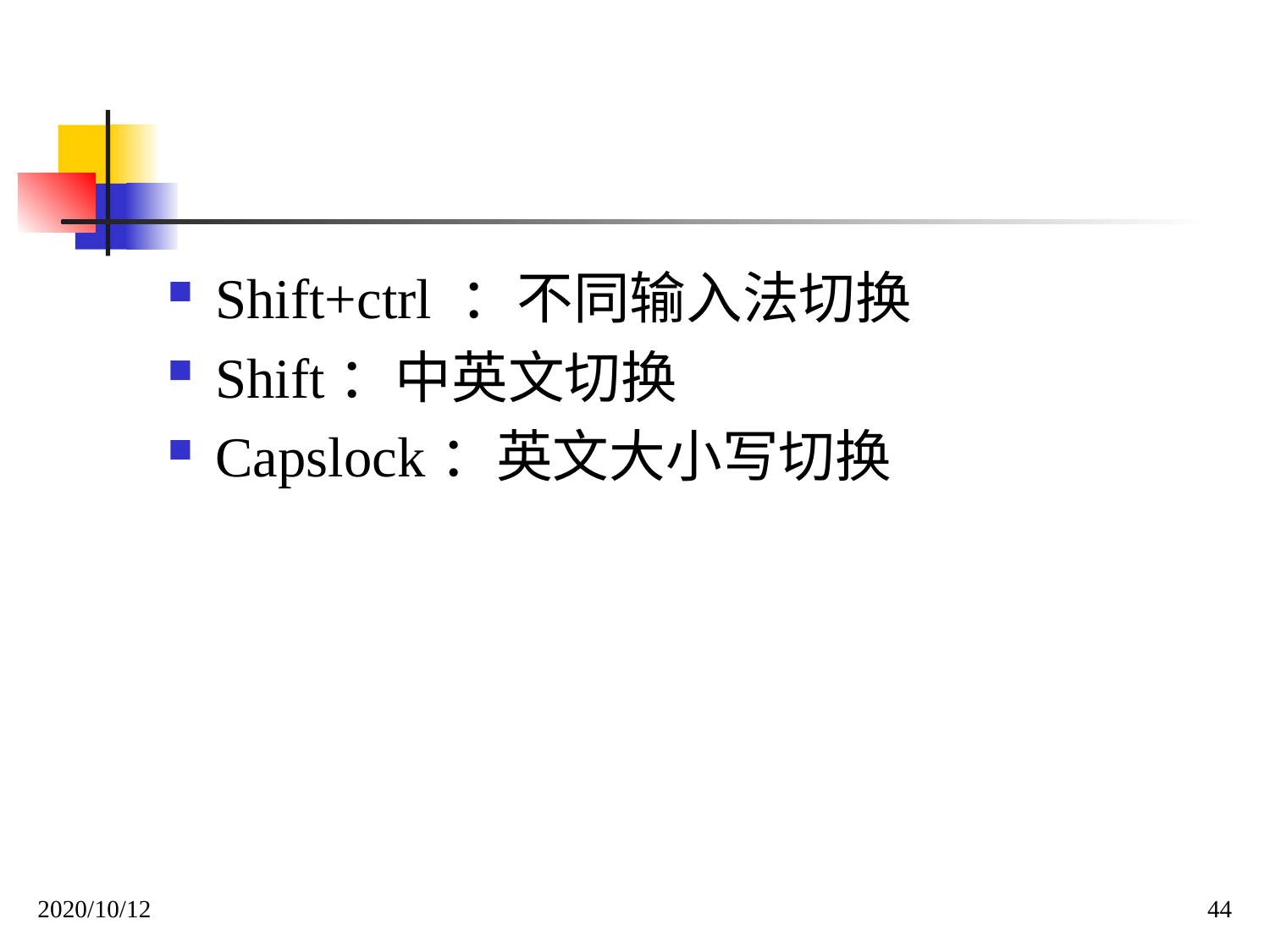

#
Shift+ctrl ：不同输入法切换
Shift：中英文切换
Capslock：英文大小写切换
2020/10/12
44